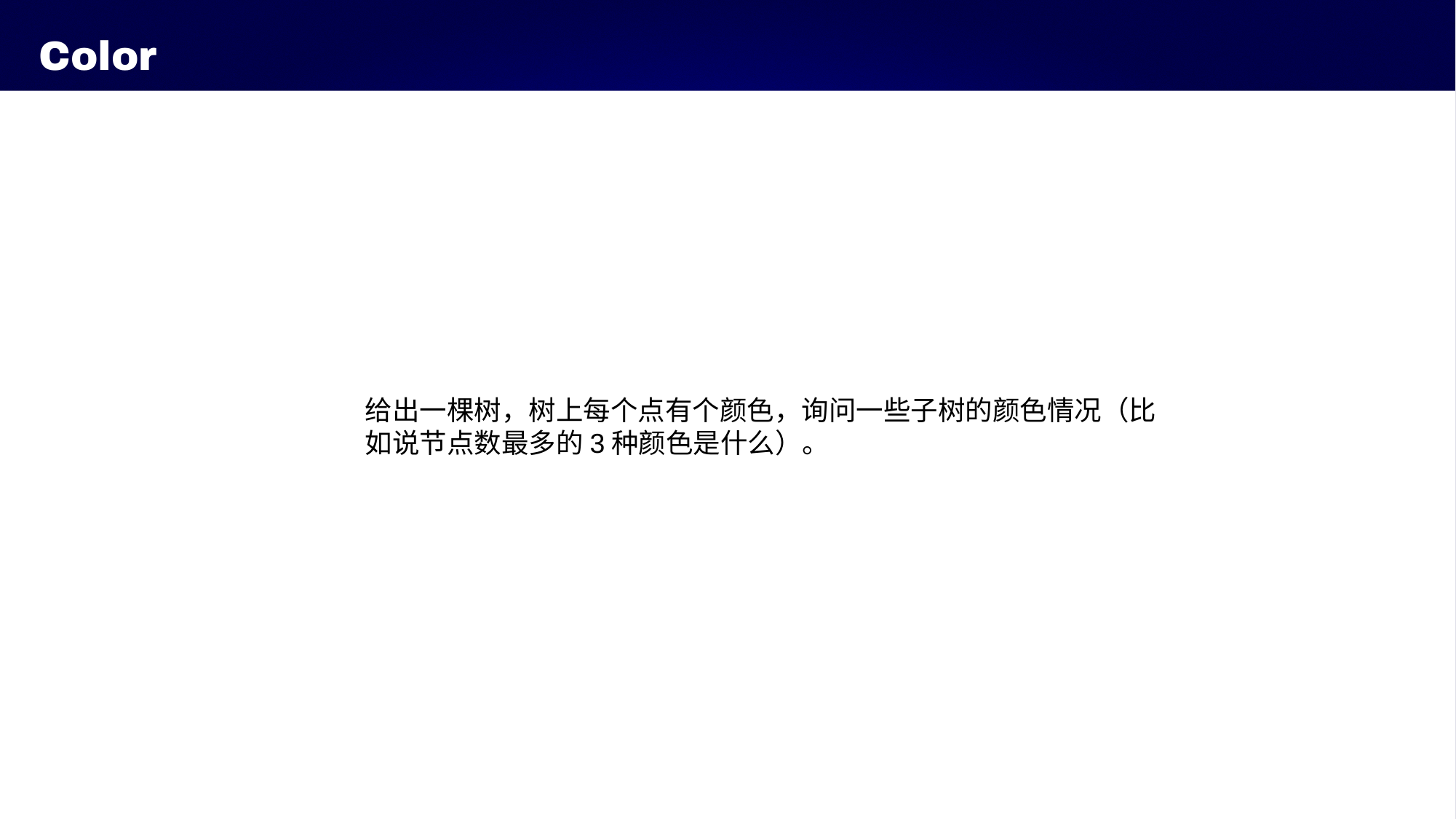

# Color
给出一棵树，树上每个点有个颜色，询问一些子树的颜色情况（比如说节点数最多的3种颜色是什么）。